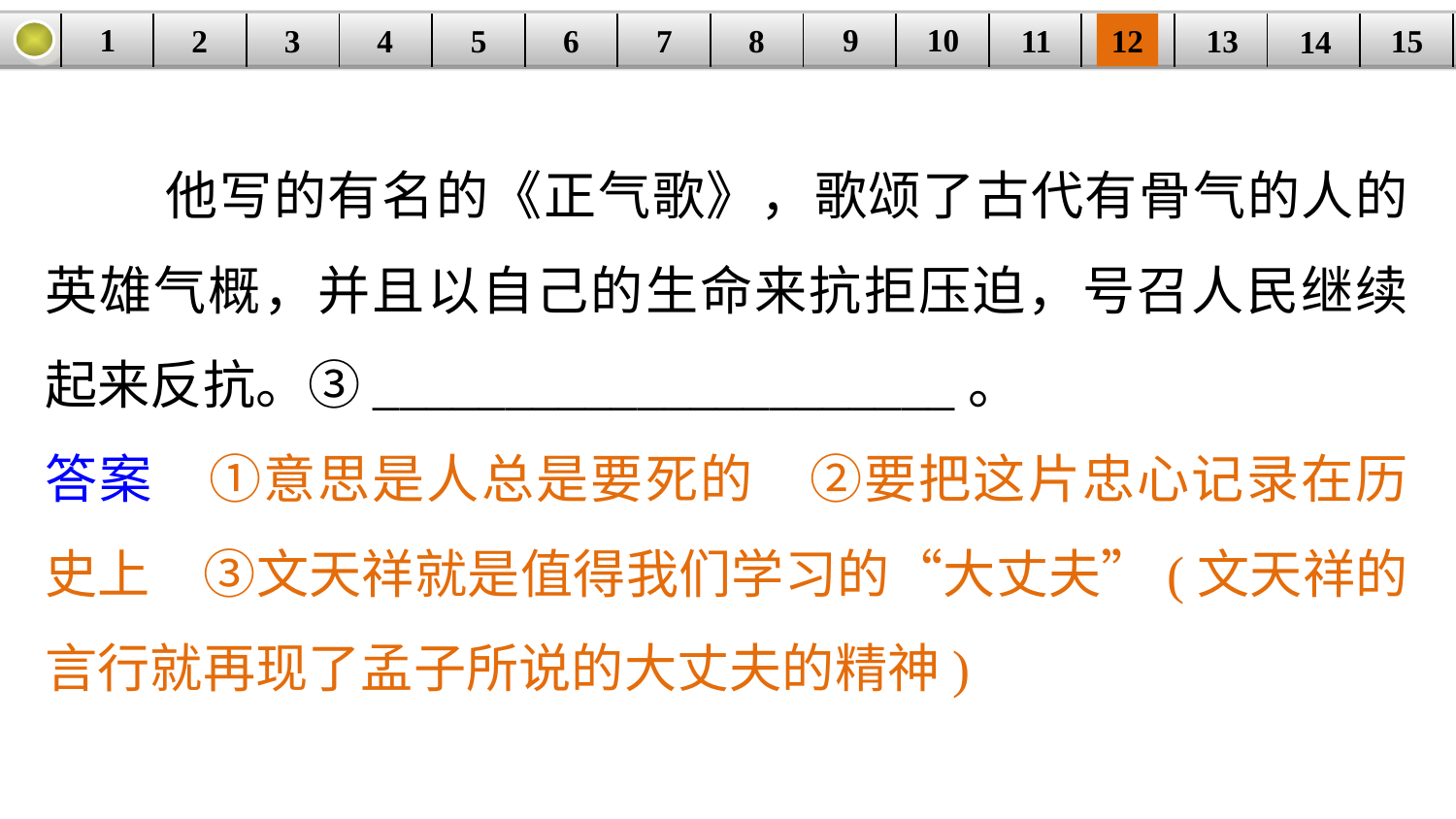

9
10
1
3
4
5
6
8
11
2
12
15
|  |  |  |  |  |  |  |  |  |  |  |  |  |  |  |
| --- | --- | --- | --- | --- | --- | --- | --- | --- | --- | --- | --- | --- | --- | --- |
7
13
14

        他写的有名的《正气歌》，歌颂了古代有骨气的人的英雄气概，并且以自己的生命来抗拒压迫，号召人民继续起来反抗。③______________________。
答案　①意思是人总是要死的　②要把这片忠心记录在历史上　③文天祥就是值得我们学习的“大丈夫”(文天祥的言行就再现了孟子所说的大丈夫的精神)